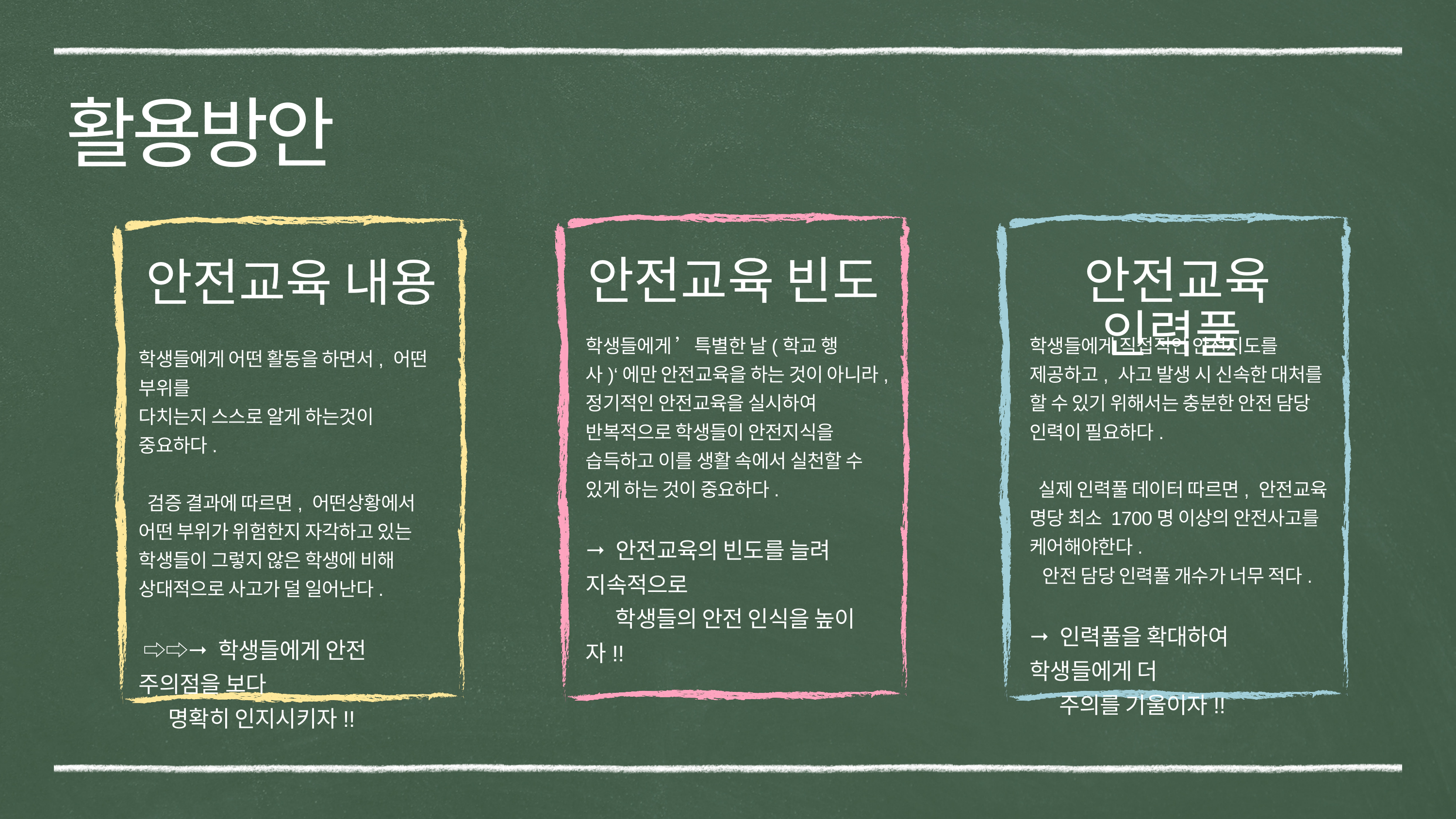

활용방안

안전교육 빈도
안전교육 인력풀
안전교육 내용
학생들에게 ’특별한 날(학교 행사)‘에만 안전교육을 하는 것이 아니라, 정기적인 안전교육을 실시하여 반복적으로 학생들이 안전지식을 습득하고 이를 생활 속에서 실천할 수 있게 하는 것이 중요하다.

⭢ 안전교육의 빈도를 늘려 지속적으로
     학생들의 안전 인식을 높이자!!
학생들에게 직접적인 안전지도를 제공하고, 사고 발생 시 신속한 대처를 할 수 있기 위해서는 충분한 안전 담당 인력이 필요하다.

 실제 인력풀 데이터 따르면, 안전교육 명당 최소 1700명 이상의 안전사고를 케어해야한다.
  안전 담당 인력풀 개수가 너무 적다.

⭢ 인력풀을 확대하여  학생들에게 더
     주의를 기울이자!!
학생들에게 어떤 활동을 하면서, 어떤 부위를
다치는지 스스로 알게 하는것이 중요하다.

 검증 결과에 따르면, 어떤상황에서 어떤 부위가 위험한지 자각하고 있는 학생들이 그렇지 않은 학생에 비해 상대적으로 사고가 덜 일어난다.

 ⇨⇨⭢ 학생들에게 안전 주의점을 보다
     명확히 인지시키자!!